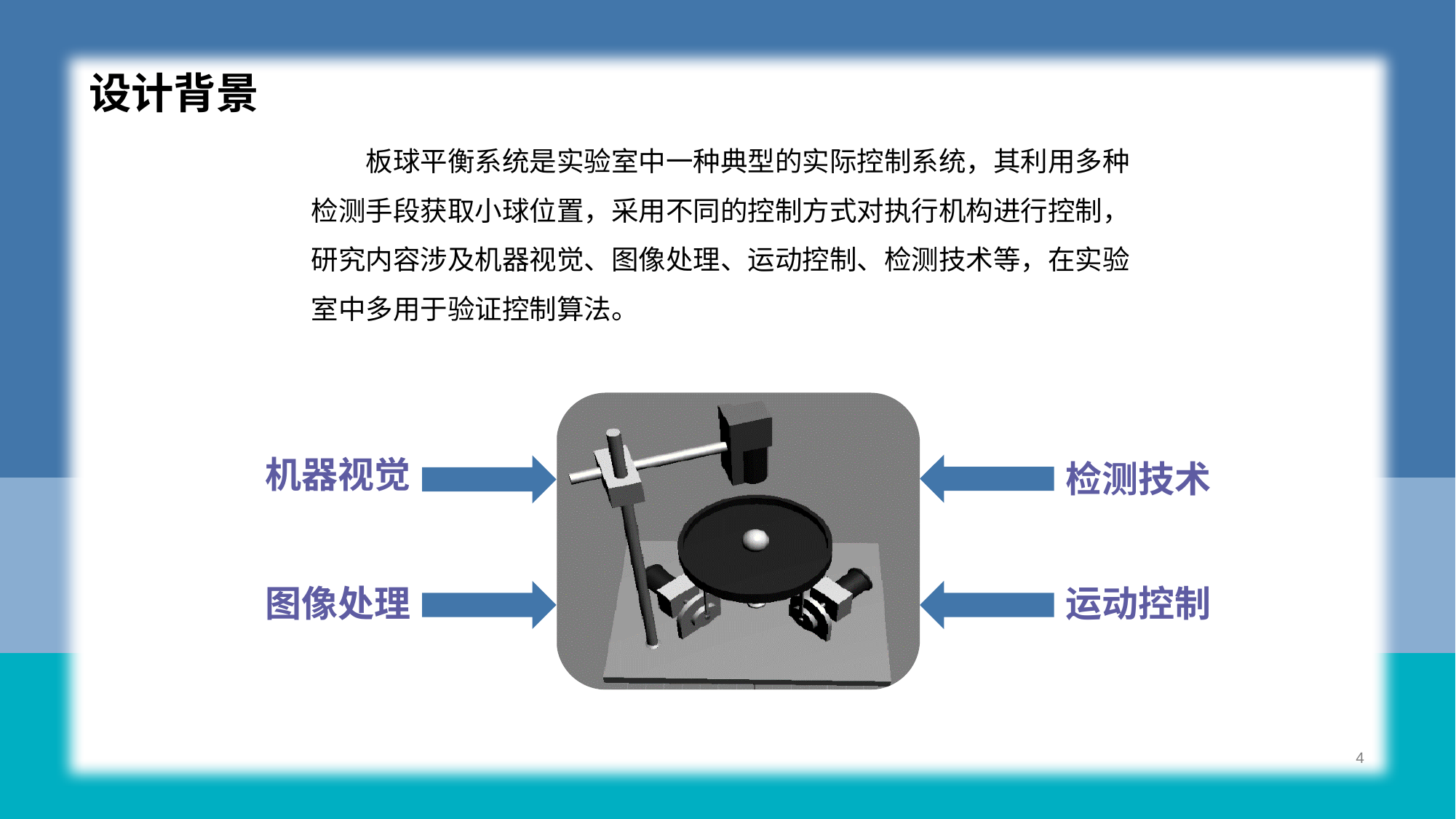

01-Text here

设计背景
板球平衡系统是实验室中一种典型的实际控制系统，其利用多种检测手段获取小球位置，采用不同的控制方式对执行机构进行控制，研究内容涉及机器视觉、图像处理、运动控制、检测技术等，在实验室中多用于验证控制算法。

机器视觉
检测技术

图像处理
运动控制

4
4